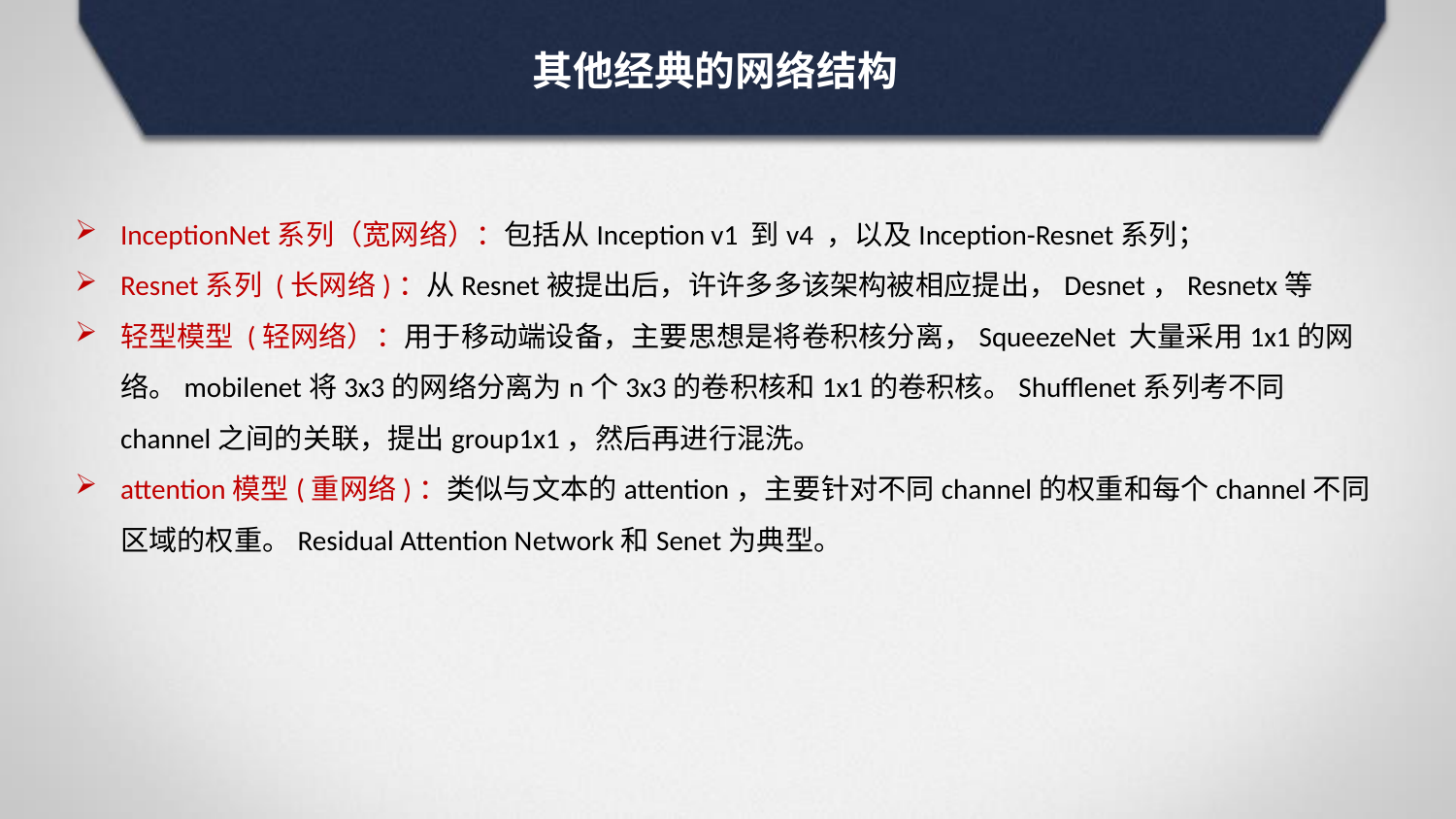

# 其他经典的网络结构
InceptionNet系列（宽网络）：包括从Inception v1 到v4 ，以及Inception-Resnet系列；
Resnet系列 (长网络)：从Resnet被提出后，许许多多该架构被相应提出，Desnet，Resnetx等
轻型模型 (轻网络）：用于移动端设备，主要思想是将卷积核分离，SqueezeNet 大量采用1x1的网络。mobilenet将3x3的网络分离为n个3x3的卷积核和1x1的卷积核。Shufflenet系列考不同channel之间的关联，提出group1x1，然后再进行混洗。
attention模型(重网络)：类似与文本的attention，主要针对不同channel的权重和每个channel不同区域的权重。Residual Attention Network和Senet为典型。